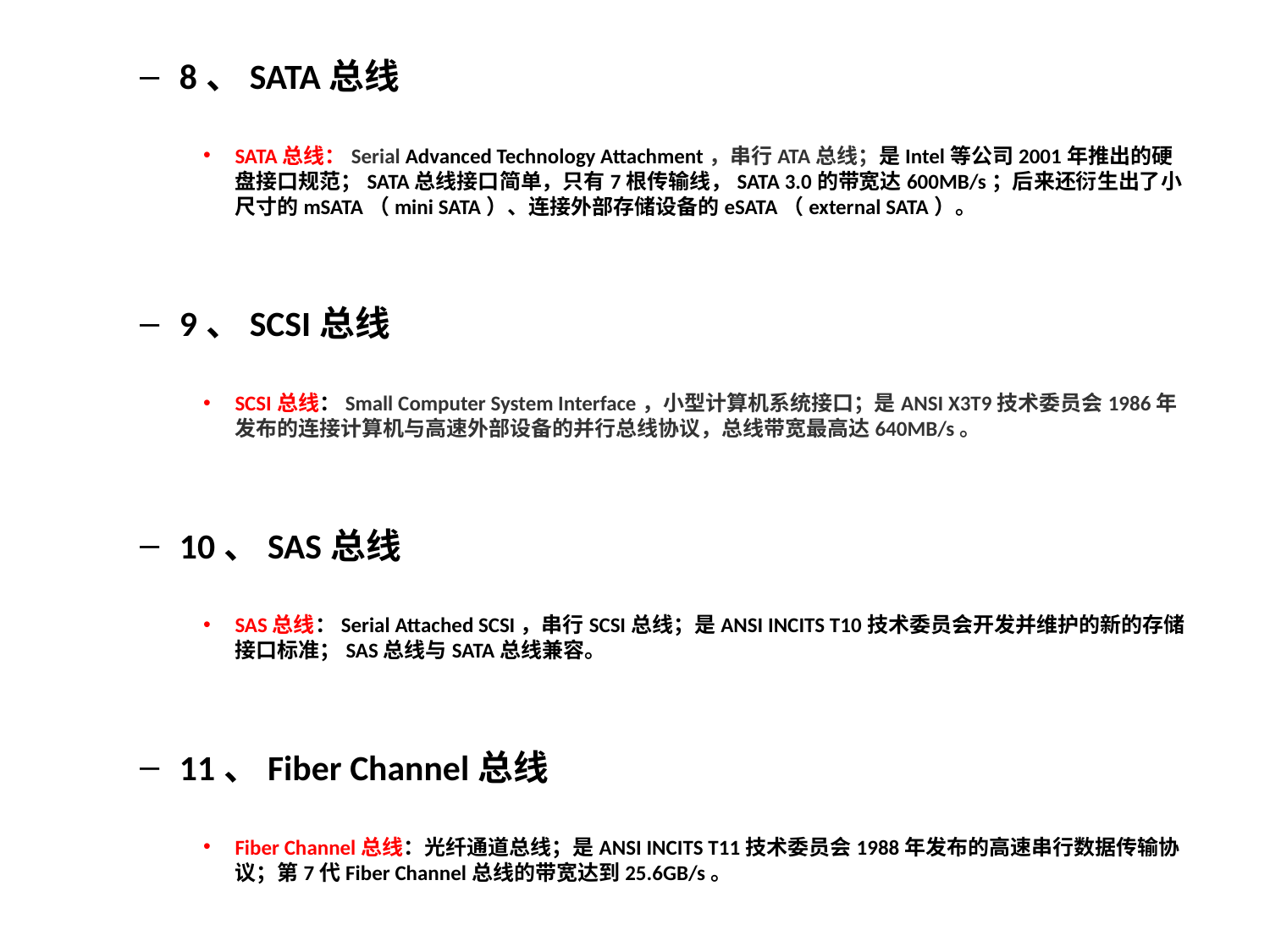

8、SATA总线

SATA总线：Serial Advanced Technology Attachment，串行ATA总线；是Intel等公司2001年推出的硬盘接口规范；SATA总线接口简单，只有7根传输线，SATA 3.0的带宽达600MB/s；后来还衍生出了小尺寸的mSATA（mini SATA）、连接外部存储设备的eSATA（external SATA）。

9、SCSI总线

SCSI总线：Small Computer System Interface，小型计算机系统接口；是ANSI X3T9技术委员会1986年发布的连接计算机与高速外部设备的并行总线协议，总线带宽最高达640MB/s。

10、SAS总线

SAS总线：Serial Attached SCSI，串行SCSI总线；是ANSI INCITS T10技术委员会开发并维护的新的存储接口标准；SAS总线与SATA总线兼容。

11、Fiber Channel总线

Fiber Channel总线：光纤通道总线；是ANSI INCITS T11技术委员会1988年发布的高速串行数据传输协议；第7代Fiber Channel总线的带宽达到25.6GB/s。